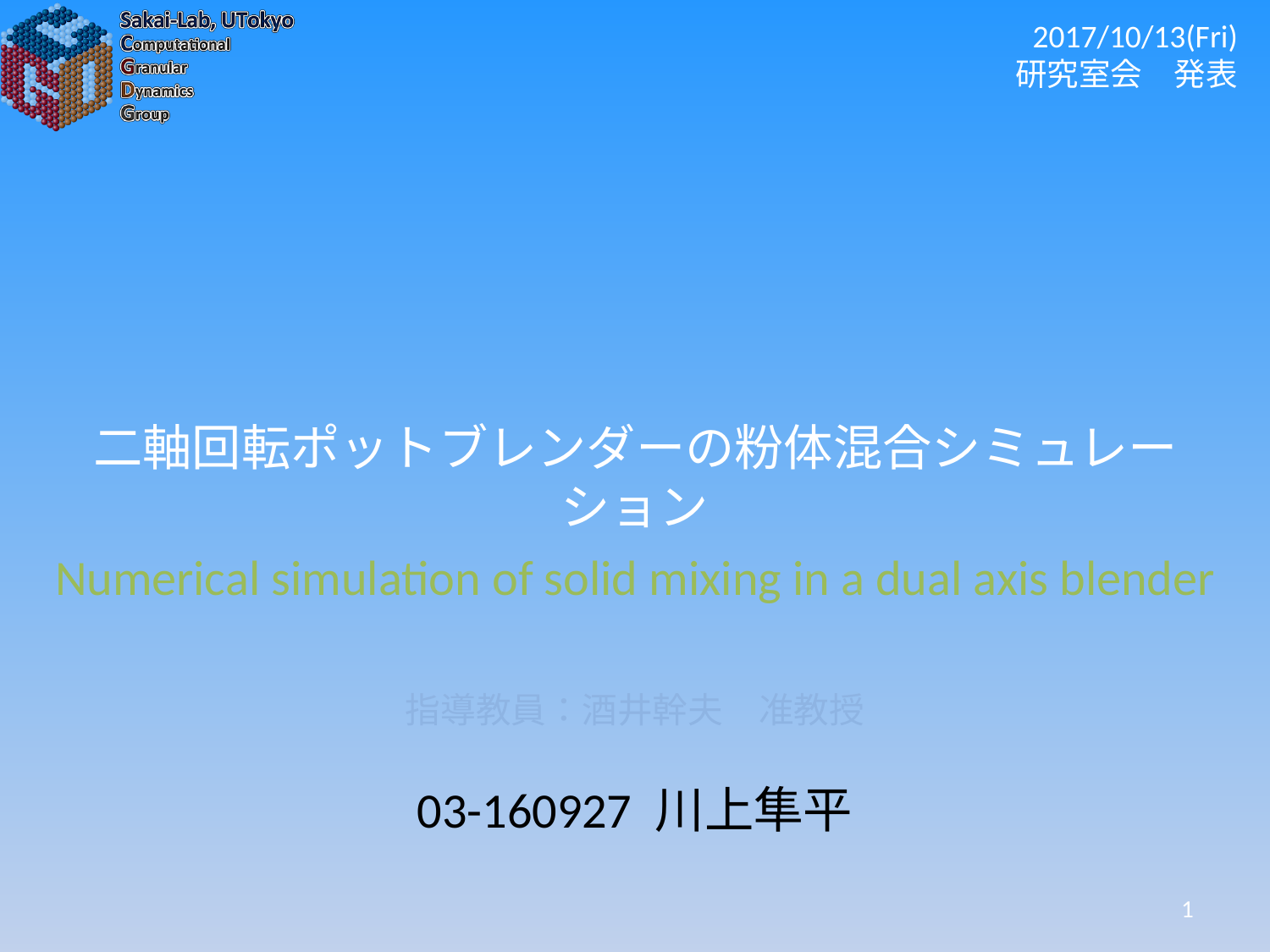

2017/10/13(Fri)
研究室会　発表
# 二軸回転ポットブレンダーの粉体混合シミュレーション
Numerical simulation of solid mixing in a dual axis blender
指導教員：酒井幹夫　准教授
03-160927 川上隼平
1